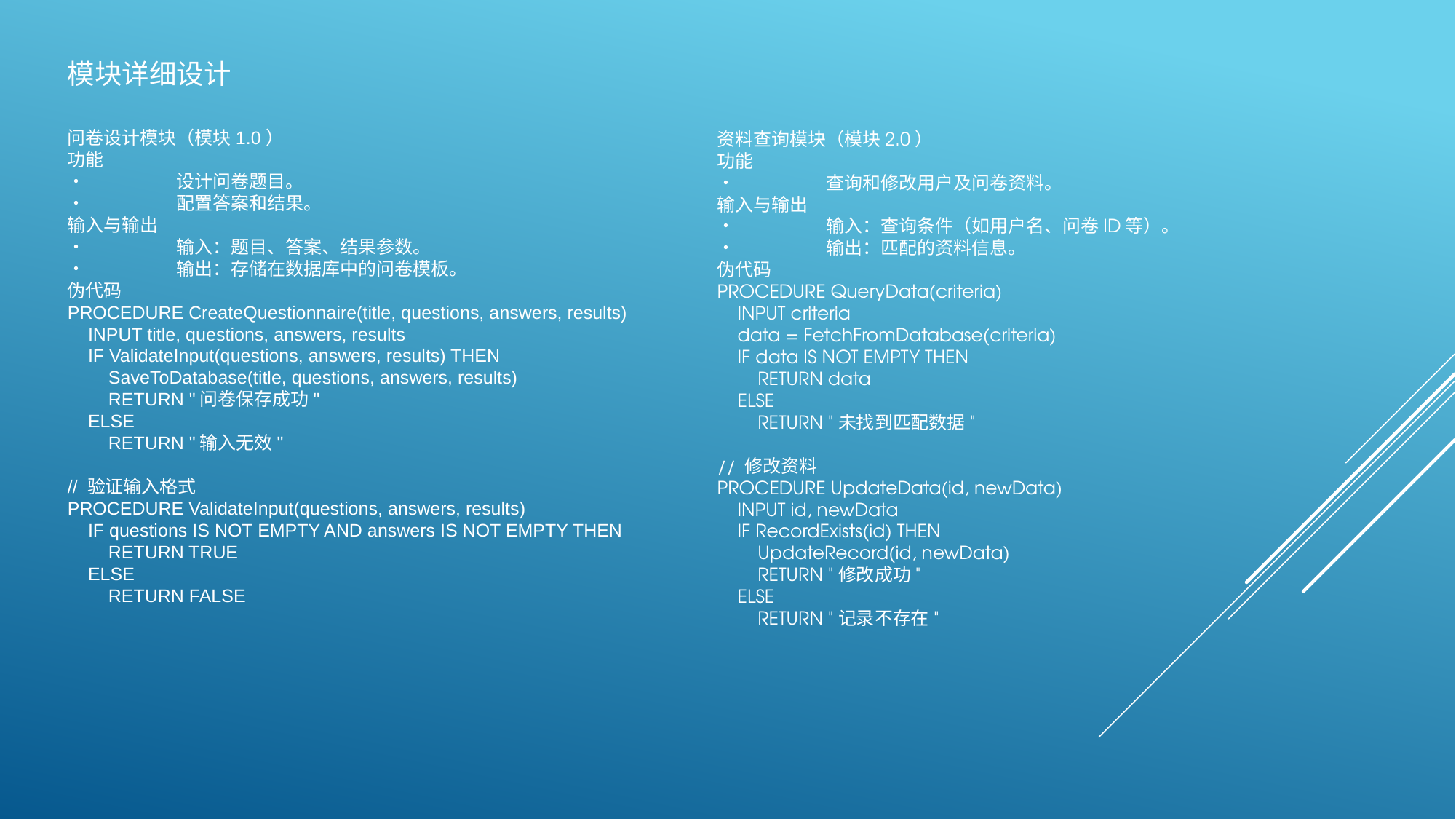

模块详细设计
问卷设计模块（模块1.0）
功能
•	设计问卷题目。
•	配置答案和结果。
输入与输出
•	输入：题目、答案、结果参数。
•	输出：存储在数据库中的问卷模板。
伪代码
PROCEDURE CreateQuestionnaire(title, questions, answers, results)
    INPUT title, questions, answers, results
    IF ValidateInput(questions, answers, results) THEN
        SaveToDatabase(title, questions, answers, results)
        RETURN "问卷保存成功"
    ELSE
        RETURN "输入无效"

// 验证输入格式
PROCEDURE ValidateInput(questions, answers, results)
    IF questions IS NOT EMPTY AND answers IS NOT EMPTY THEN
        RETURN TRUE
    ELSE
        RETURN FALSE
资料查询模块（模块2.0）
功能
•	查询和修改用户及问卷资料。
输入与输出
•	输入：查询条件（如用户名、问卷ID等）。
•	输出：匹配的资料信息。
伪代码
PROCEDURE QueryData(criteria)
    INPUT criteria
    data = FetchFromDatabase(criteria)
    IF data IS NOT EMPTY THEN
        RETURN data
    ELSE
        RETURN "未找到匹配数据"

// 修改资料
PROCEDURE UpdateData(id, newData)
    INPUT id, newData
    IF RecordExists(id) THEN
        UpdateRecord(id, newData)
        RETURN "修改成功"
    ELSE
        RETURN "记录不存在"